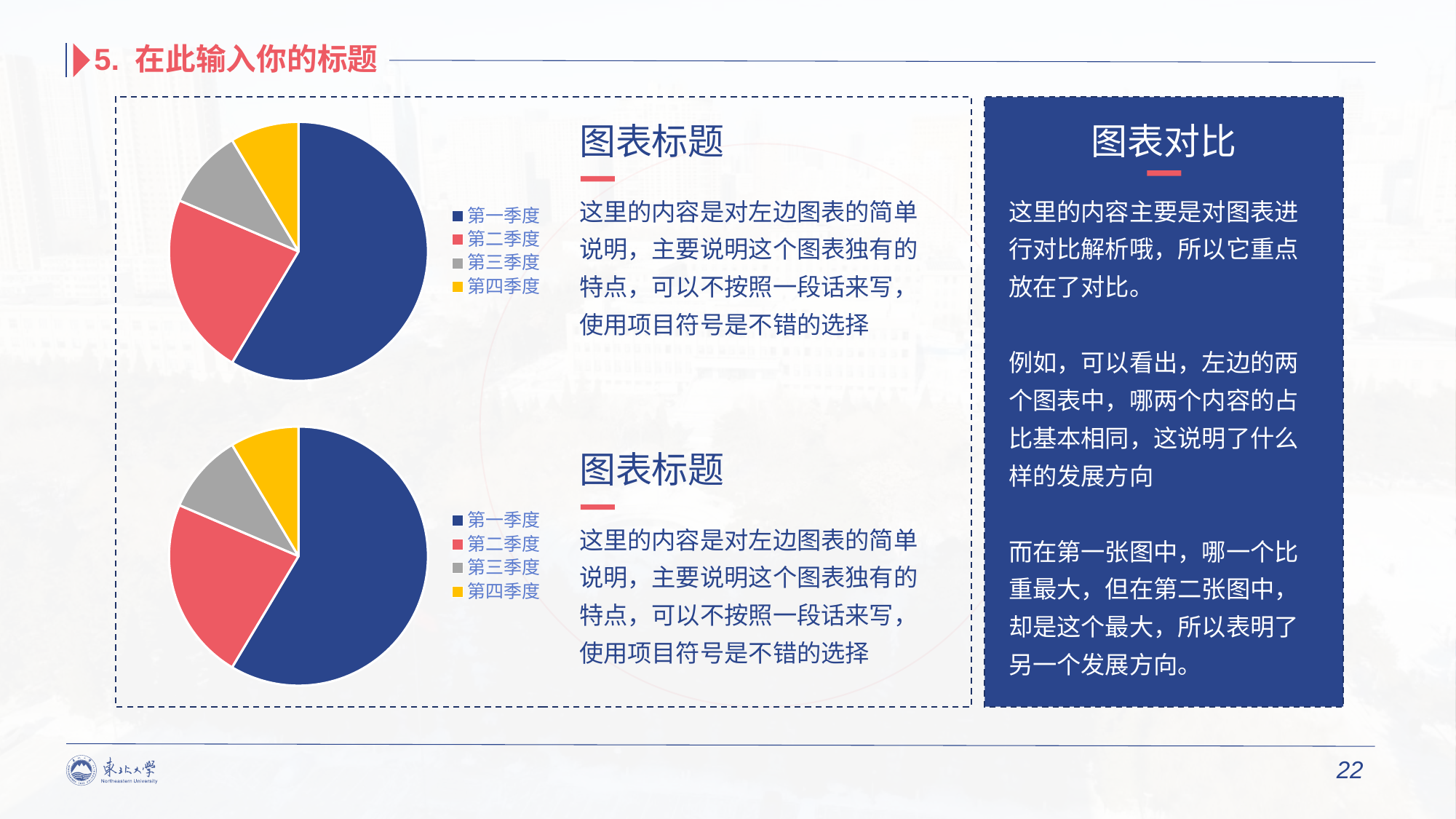

5. 在此输入你的标题

图表标题
图表对比

### Chart

| Category | 销售额 |
|---|---|
| 第一季度 | 8.2 |
| 第二季度 | 3.2 |
| 第三季度 | 1.4 |
| 第四季度 | 1.2 |

这里的内容是对左边图表的简单说明，主要说明这个图表独有的特点，可以不按照一段话来写，使用项目符号是不错的选择
这里的内容主要是对图表进行对比解析哦，所以它重点放在了对比。

例如，可以看出，左边的两个图表中，哪两个内容的占比基本相同，这说明了什么样的发展方向

而在第一张图中，哪一个比重最大，但在第二张图中，却是这个最大，所以表明了另一个发展方向。

### Chart

| Category | 销售额 |
|---|---|
| 第一季度 | 8.2 |
| 第二季度 | 3.2 |
| 第三季度 | 1.4 |
| 第四季度 | 1.2 |
图表标题

这里的内容是对左边图表的简单说明，主要说明这个图表独有的特点，可以不按照一段话来写，使用项目符号是不错的选择
22